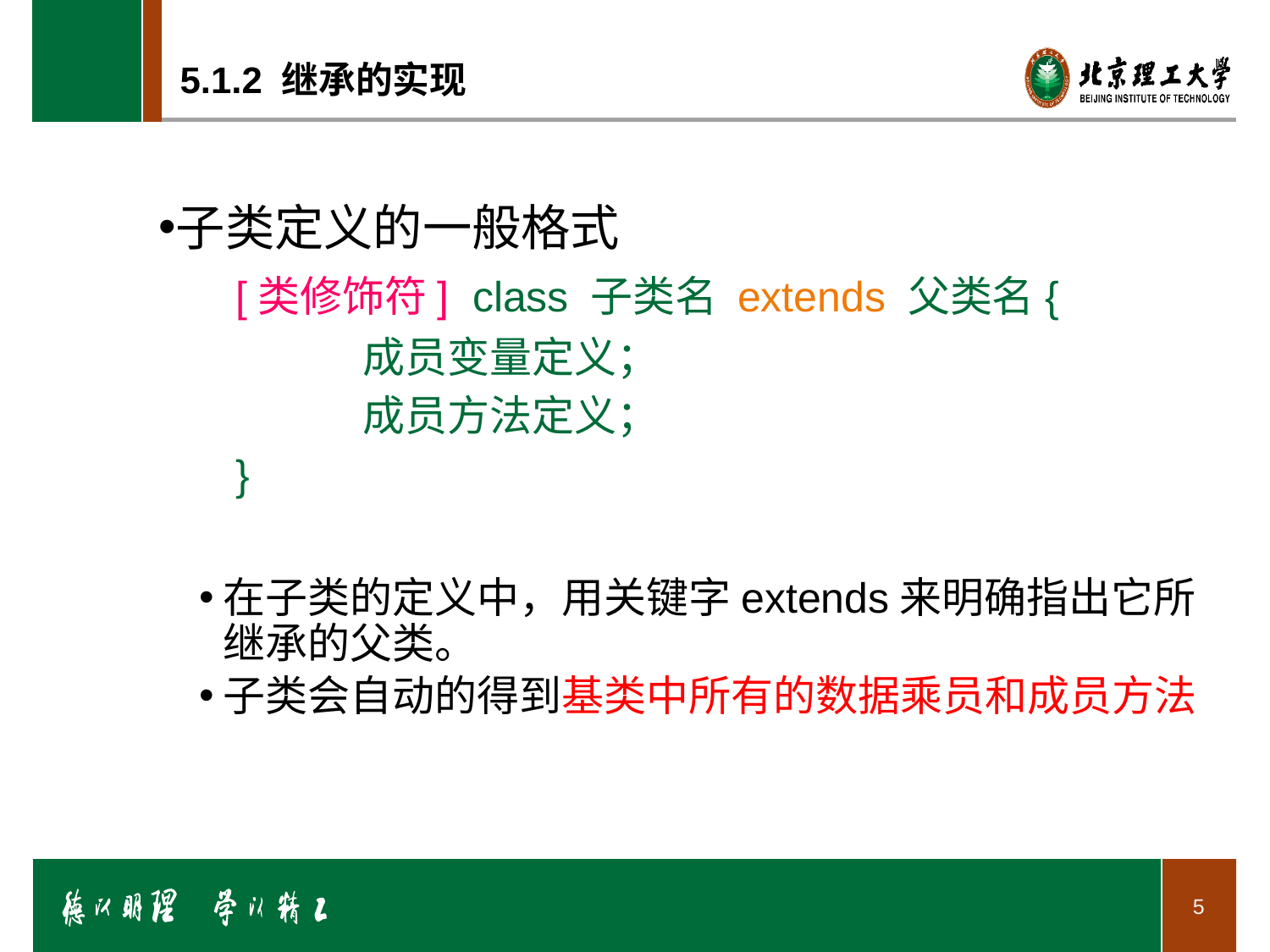

# 5.1.2 继承的实现
子类定义的一般格式
  	[类修饰符]  class 子类名 extends 父类名{
	  	成员变量定义；
  		成员方法定义；
	}

在子类的定义中，用关键字extends来明确指出它所继承的父类。
子类会自动的得到基类中所有的数据乘员和成员方法